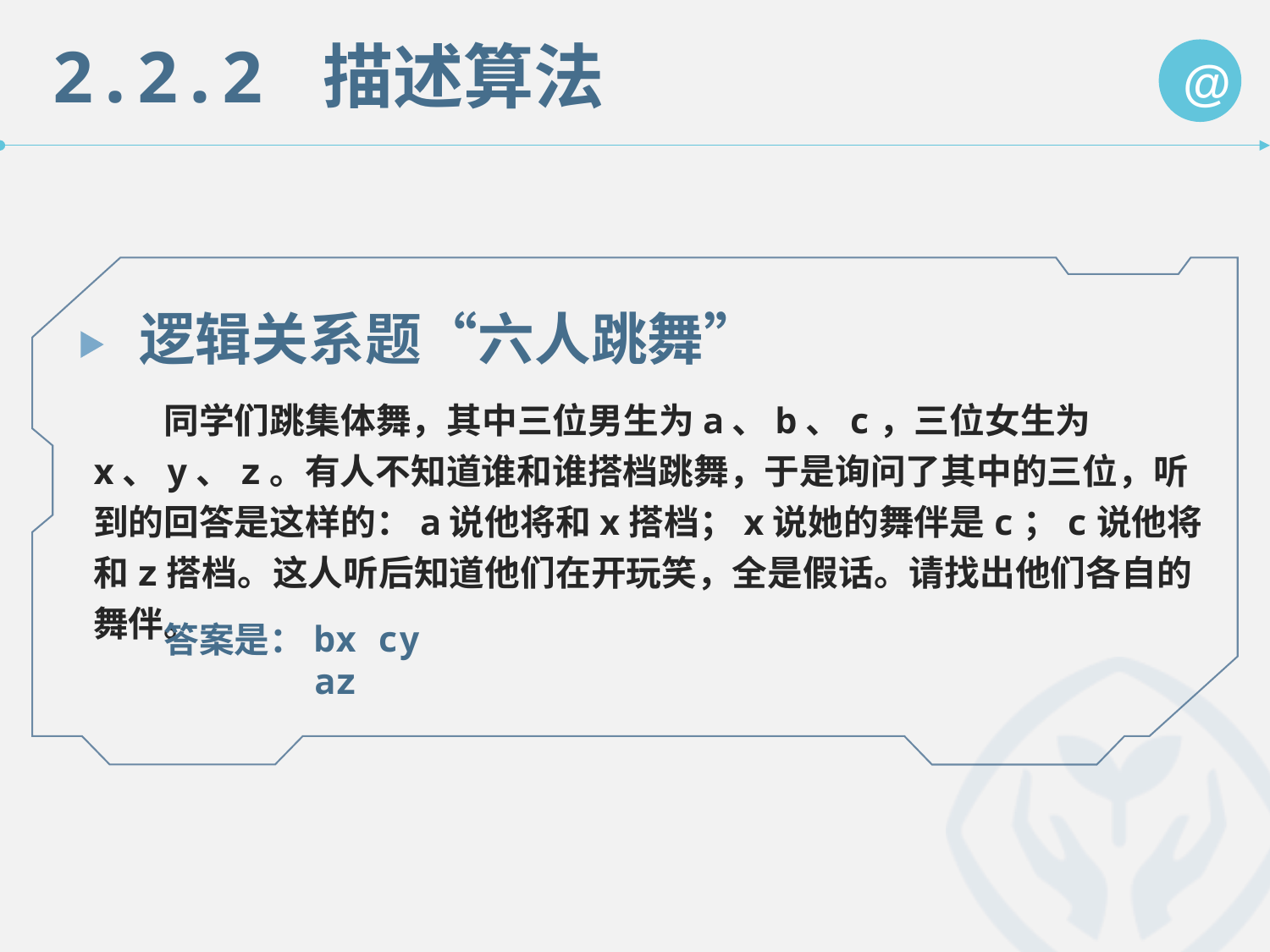

逻辑关系题“六人跳舞”

　　同学们跳集体舞，其中三位男生为a、b、c，三位女生为x、y、z。有人不知道谁和谁搭档跳舞，于是询问了其中的三位，听到的回答是这样的：a说他将和x搭档；x说她的舞伴是c；c说他将和z搭档。这人听后知道他们在开玩笑，全是假话。请找出他们各自的舞伴。
bx cy az
　　答案是：